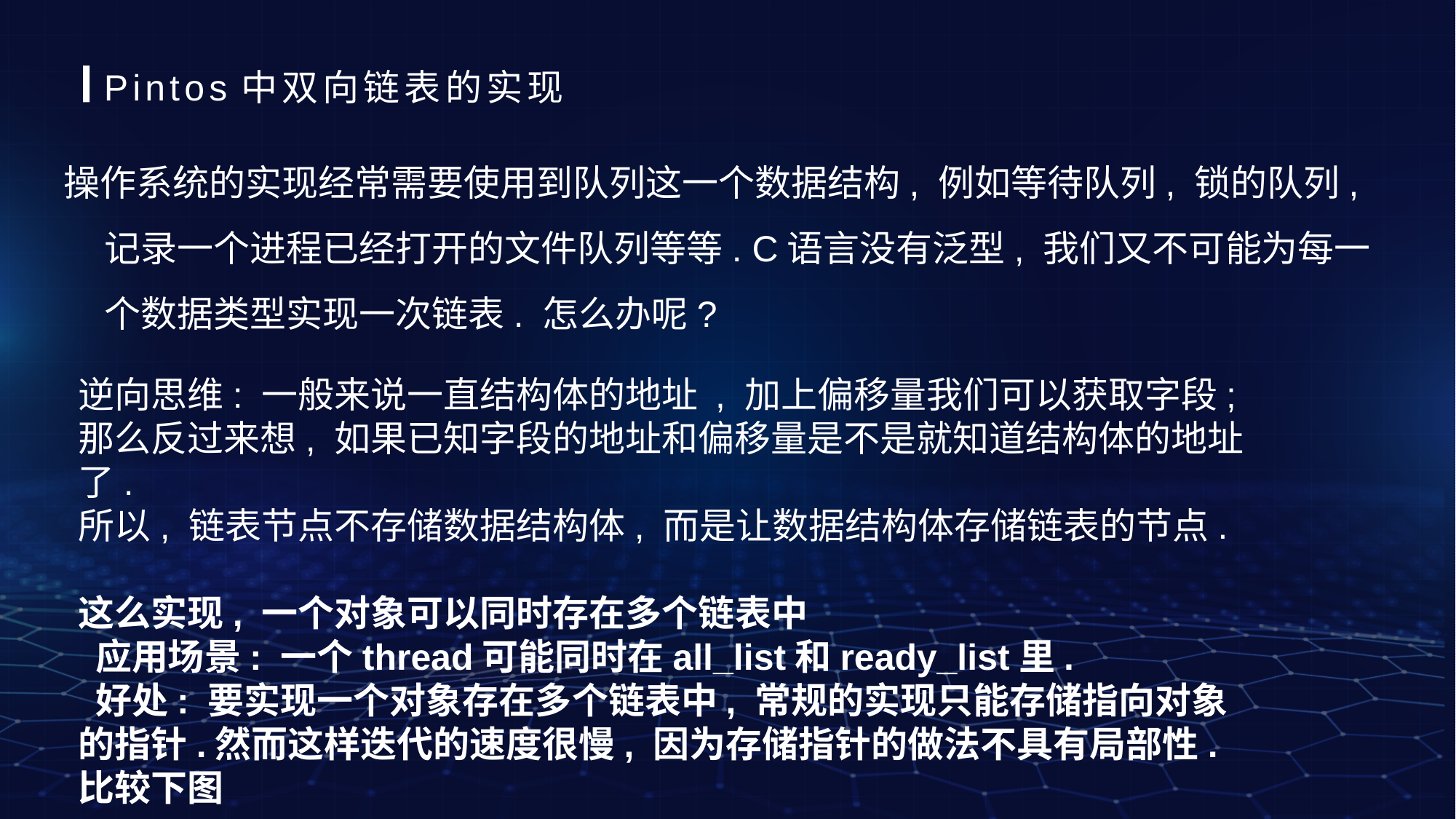

Pintos中双向链表的实现
操作系统的实现经常需要使用到队列这一个数据结构, 例如等待队列, 锁的队列, 记录一个进程已经打开的文件队列等等. C语言没有泛型, 我们又不可能为每一个数据类型实现一次链表. 怎么办呢?
逆向思维: 一般来说一直结构体的地址 , 加上偏移量我们可以获取字段; 那么反过来想, 如果已知字段的地址和偏移量是不是就知道结构体的地址了.
所以, 链表节点不存储数据结构体, 而是让数据结构体存储链表的节点.

这么实现, 一个对象可以同时存在多个链表中
 应用场景: 一个thread可能同时在all_list和ready_list里.
 好处: 要实现一个对象存在多个链表中, 常规的实现只能存储指向对象的指针.然而这样迭代的速度很慢, 因为存储指针的做法不具有局部性.  比较下图